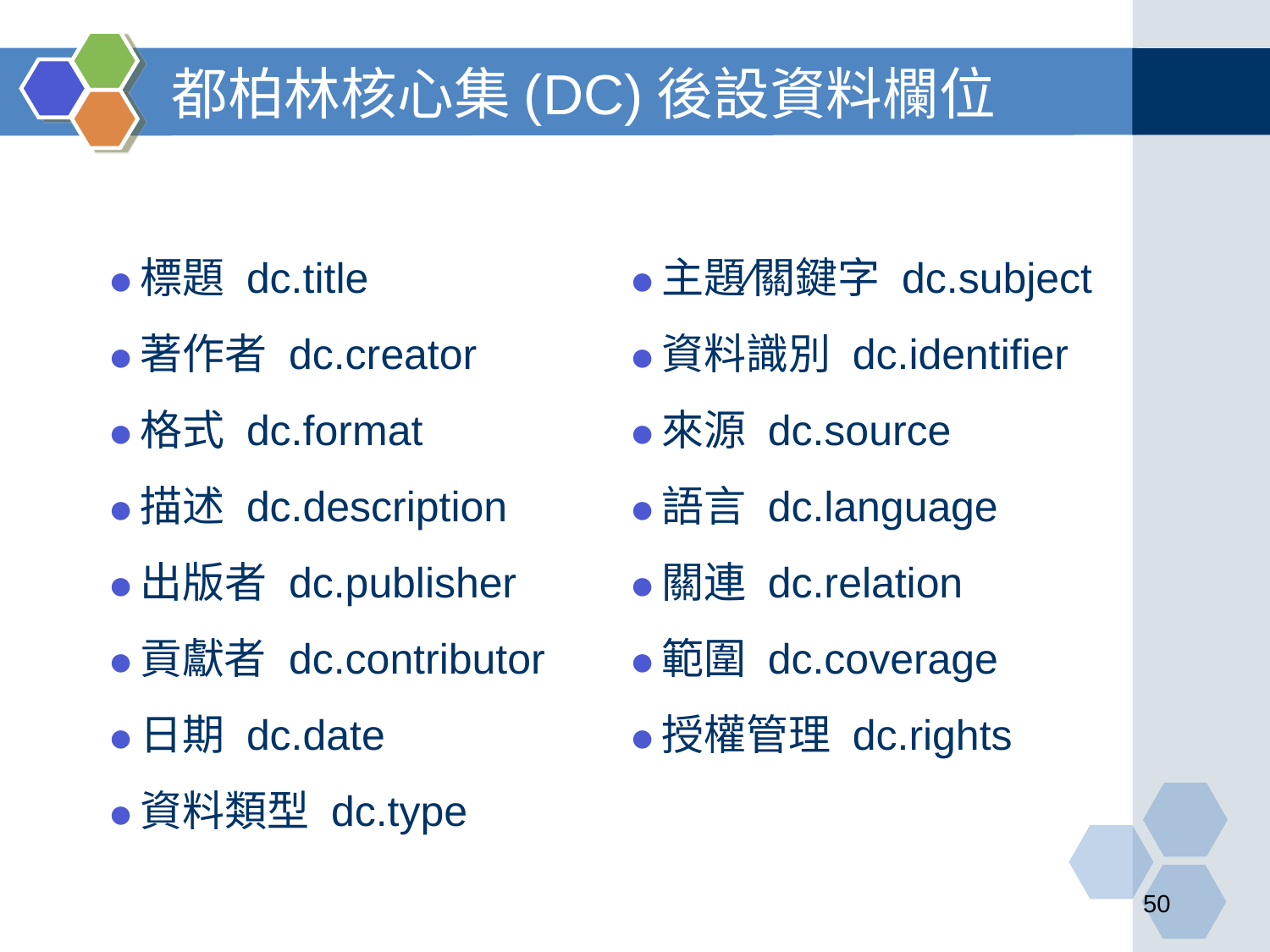

# 都柏林核心集(DC)後設資料欄位
標題 dc.title
著作者 dc.creator
格式 dc.format
描述 dc.description
出版者 dc.publisher
貢獻者 dc.contributor
日期 dc.date
資料類型 dc.type
主題∕關鍵字 dc.subject
資料識別 dc.identifier
來源 dc.source
語言 dc.language
關連 dc.relation
範圍 dc.coverage
授權管理 dc.rights
50